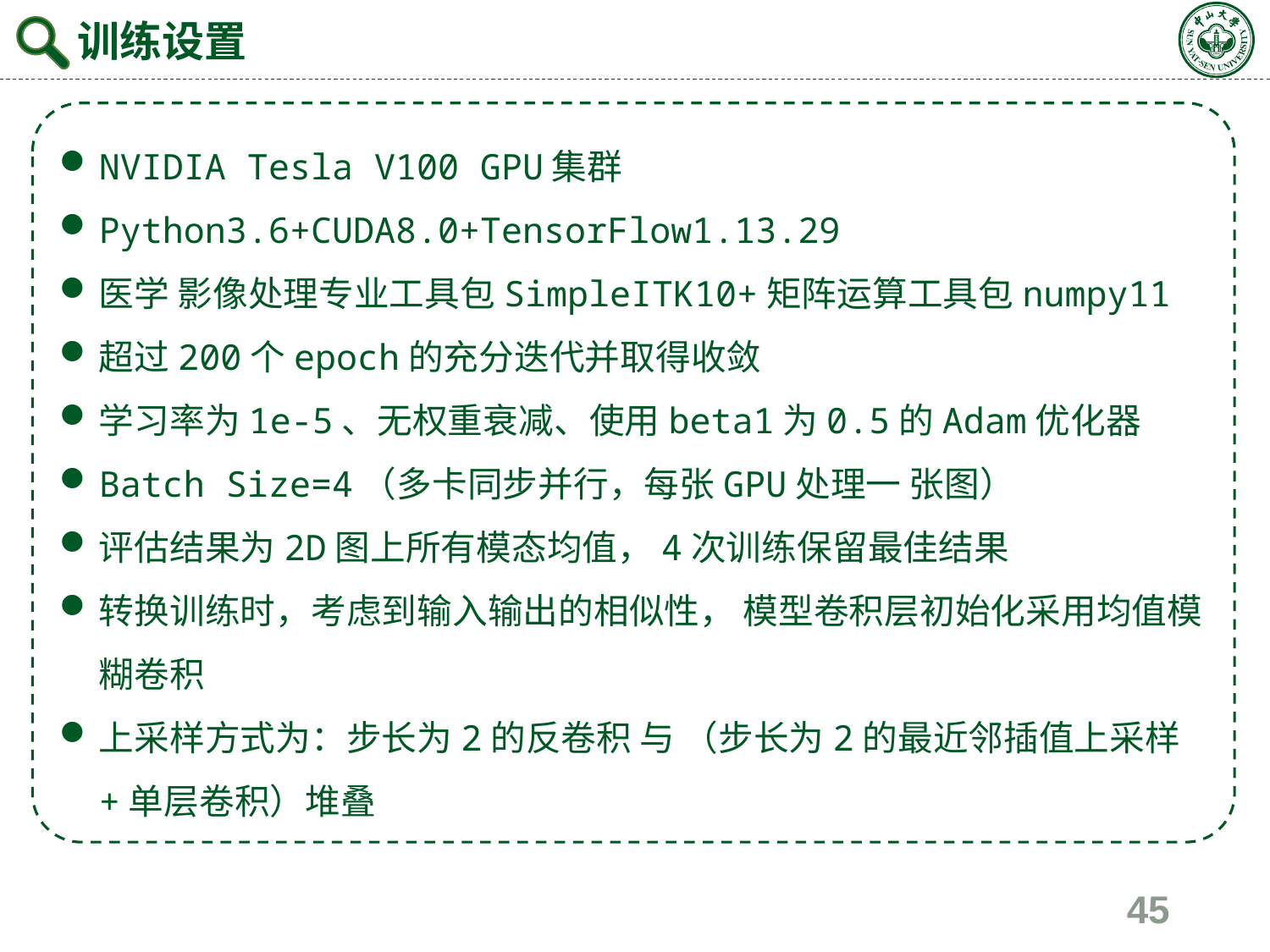

训练设置

NVIDIA Tesla V100 GPU集群
Python3.6+CUDA8.0+TensorFlow1.13.29
医学 影像处理专业工具包SimpleITK10+矩阵运算工具包numpy11
超过200个epoch的充分迭代并取得收敛
学习率为1e-5、无权重衰减、使用beta1为0.5的Adam优化器
Batch Size=4（多卡同步并行，每张GPU处理一 张图）
评估结果为2D图上所有模态均值，4次训练保留最佳结果
转换训练时，考虑到输入输出的相似性， 模型卷积层初始化采用均值模糊卷积
上采样方式为：步长为2的反卷积 与 （步长为2的最近邻插值上采样+单层卷积）堆叠
45